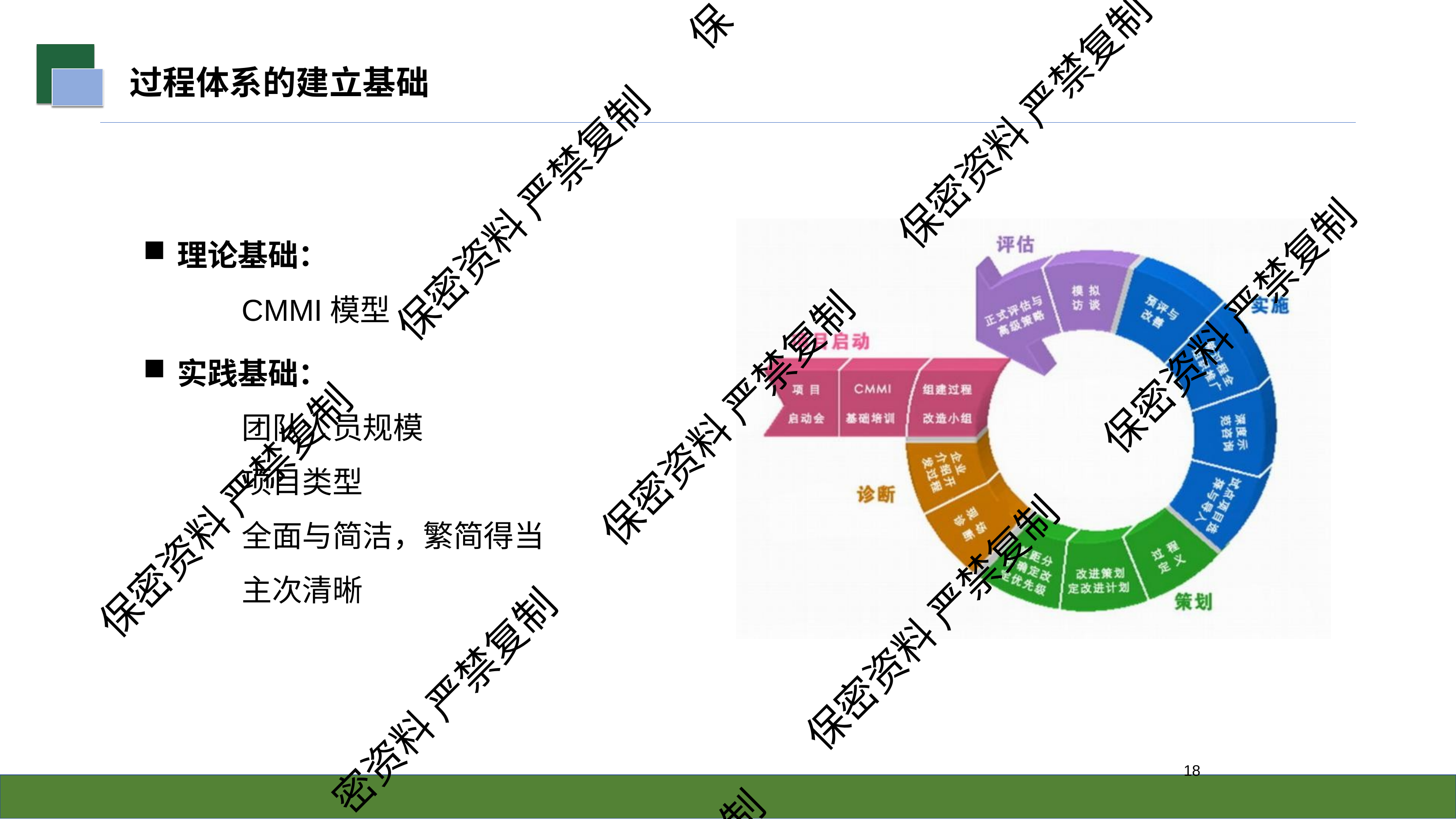

保
# 过程体系的建立基础
保密资料 严禁复制
保密资料 严禁复制
理论基础：
CMMI模型
实践基础：
团队人员规模 项目类型
全面与简洁，繁简得当 主次清晰

保密资料 严禁复制
保密资料 严禁复制
保密资料 严禁复制
保密资料 严禁复制
密资料 严禁复制
18
制